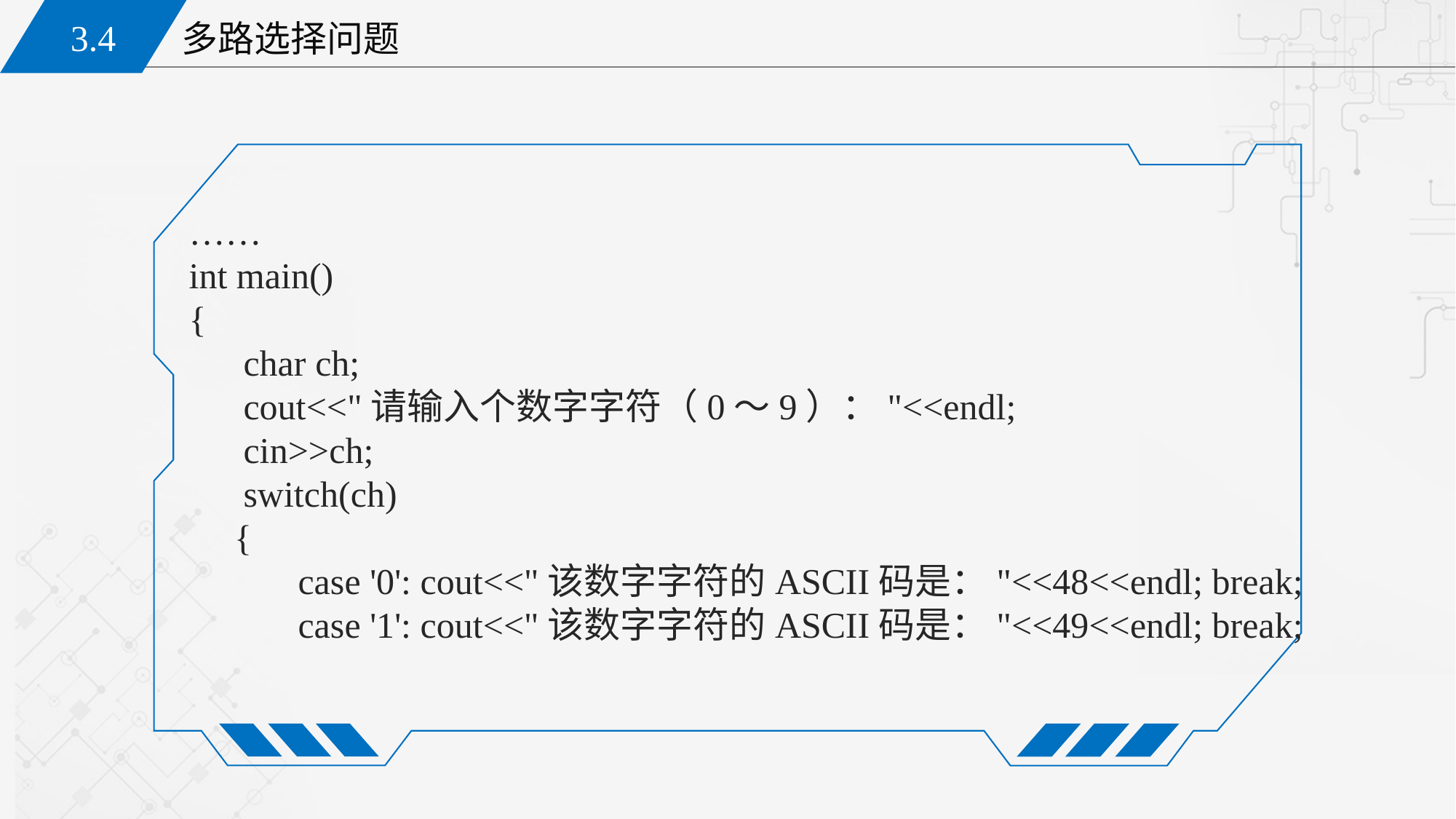

……
int main()
{
      char ch;
      cout<<"请输入个数字字符（0～9）："<<endl;
      cin>>ch;
      switch(ch)
     {
	case '0': cout<<"该数字字符的ASCII码是："<<48<<endl; break;
	case '1': cout<<"该数字字符的ASCII码是："<<49<<endl; break;